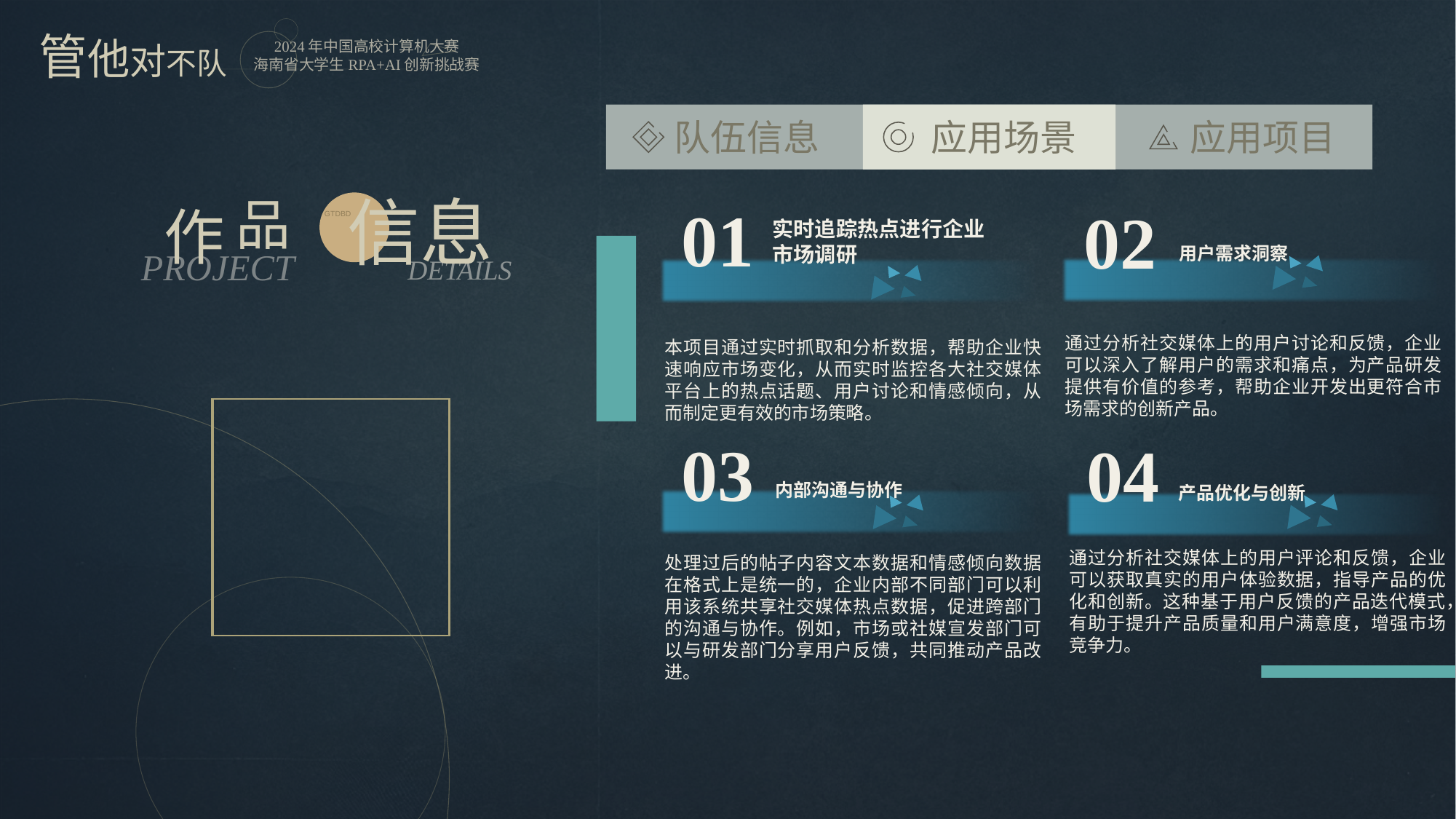

队伍信息
应用场景
应用项目

信息
品
作
01
02

GTDBD
实时追踪热点进行企业市场调研

用户需求洞察
PROJECT
DETAILS

通过分析社交媒体上的用户讨论和反馈，企业可以深入了解用户的需求和痛点，为产品研发提供有价值的参考，帮助企业开发出更符合市场需求的创新产品。
本项目通过实时抓取和分析数据，帮助企业快速响应市场变化，从而实时监控各大社交媒体平台上的热点话题、用户讨论和情感倾向，从而制定更有效的市场策略。

03
04
内部沟通与协作
产品优化与创新

通过分析社交媒体上的用户评论和反馈，企业可以获取真实的用户体验数据，指导产品的优化和创新。这种基于用户反馈的产品迭代模式，有助于提升产品质量和用户满意度，增强市场竞争力。
处理过后的帖子内容文本数据和情感倾向数据在格式上是统一的，企业内部不同部门可以利用该系统共享社交媒体热点数据，促进跨部门的沟通与协作。例如，市场或社媒宣发部门可以与研发部门分享用户反馈，共同推动产品改进。